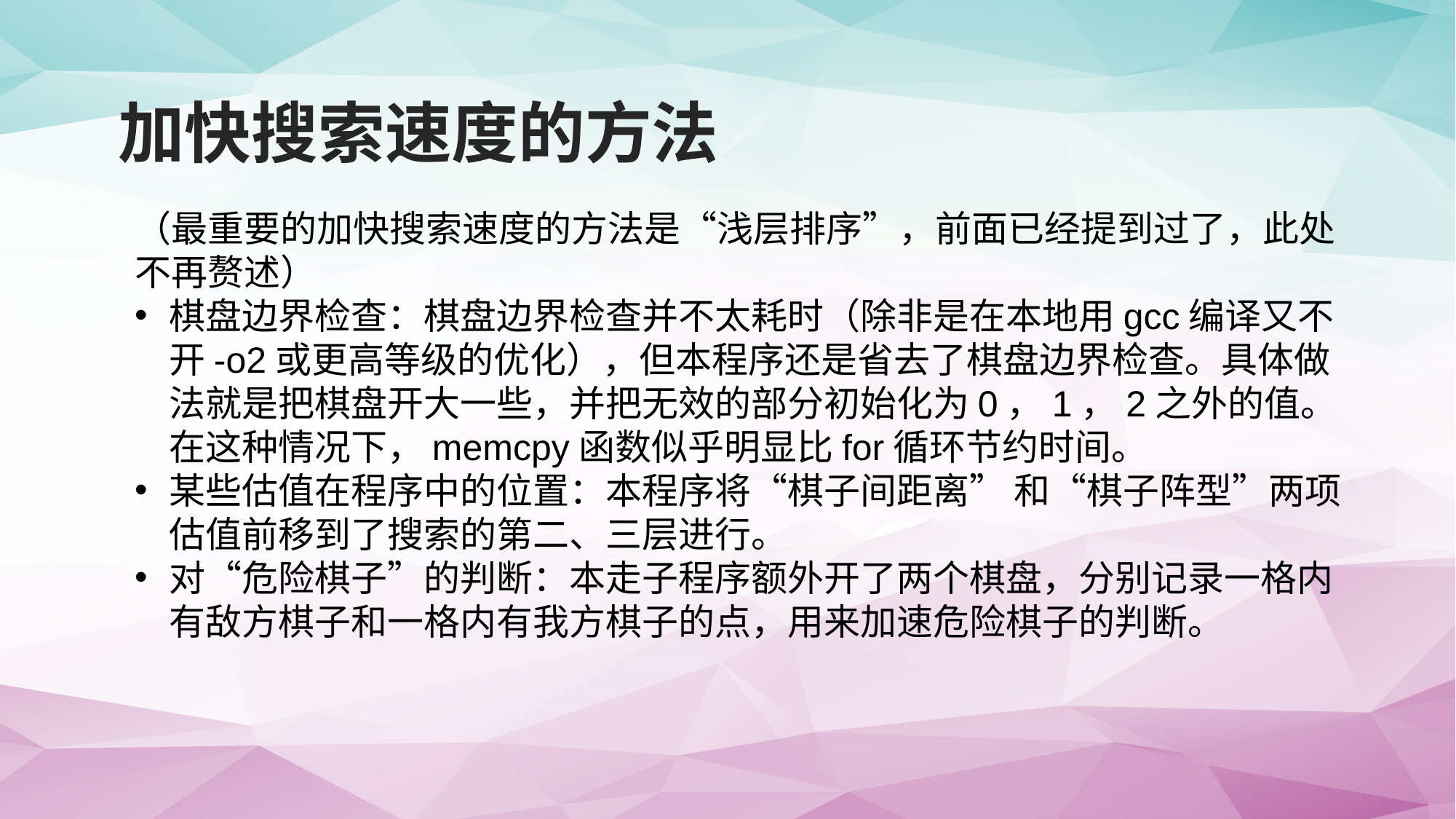

加快搜索速度的方法
（最重要的加快搜索速度的方法是“浅层排序”，前面已经提到过了，此处不再赘述）
棋盘边界检查：棋盘边界检查并不太耗时（除非是在本地用gcc编译又不开-o2或更高等级的优化），但本程序还是省去了棋盘边界检查。具体做法就是把棋盘开大一些，并把无效的部分初始化为0，1，2之外的值。在这种情况下，memcpy函数似乎明显比for循环节约时间。
某些估值在程序中的位置：本程序将“棋子间距离” 和“棋子阵型”两项估值前移到了搜索的第二、三层进行。
对“危险棋子”的判断：本走子程序额外开了两个棋盘，分别记录一格内有敌方棋子和一格内有我方棋子的点，用来加速危险棋子的判断。